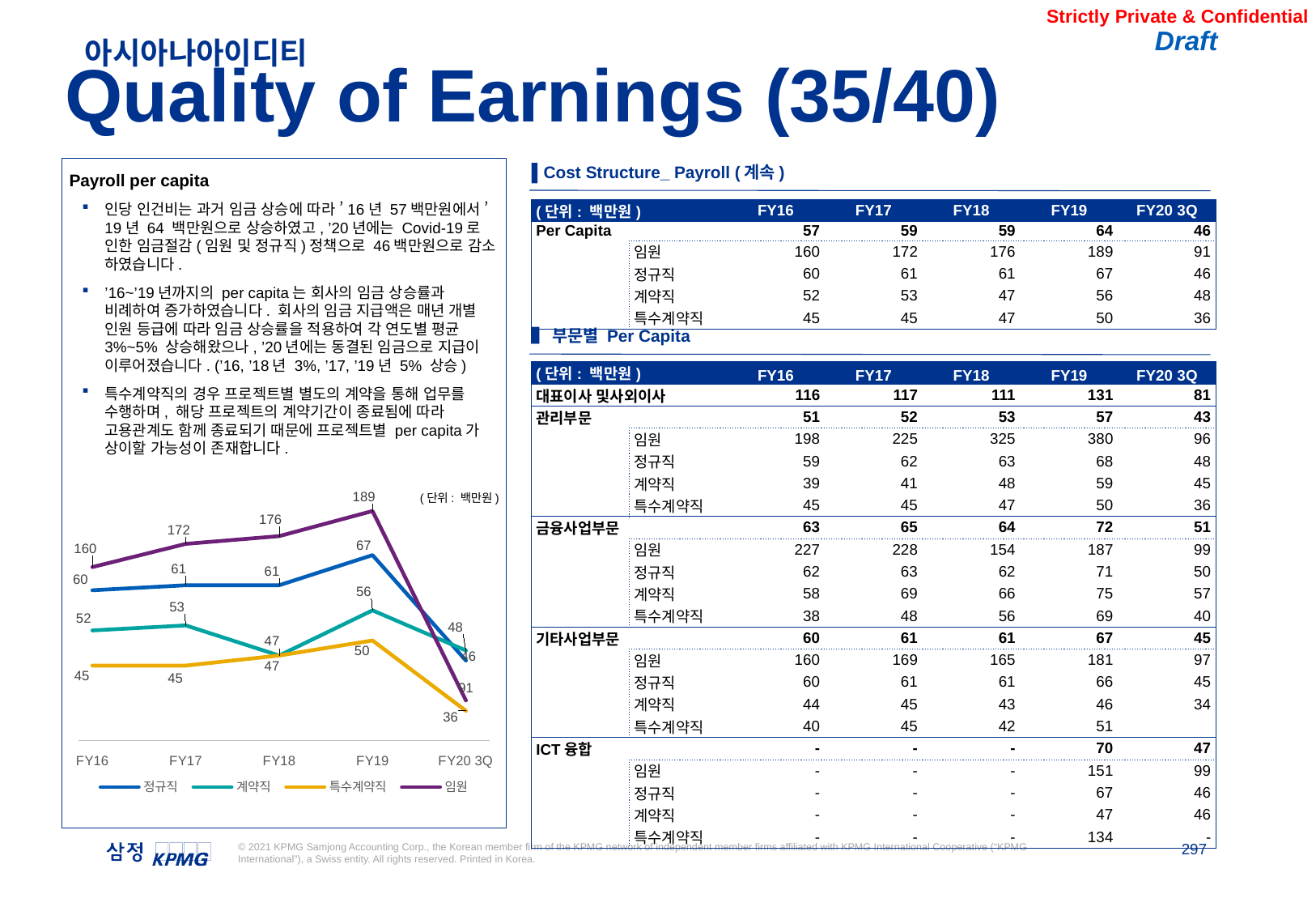

아시아나아이디티
Quality of Earnings (35/40)
▌Cost Structure_ Payroll (계속)

Payroll per capita
인당 인건비는 과거 임금 상승에 따라 ’16년 57백만원에서 ’19년 64 백만원으로 상승하였고, ’20년에는 Covid-19로 인한 임금절감(임원 및 정규직)정책으로 46백만원으로 감소 하였습니다.
’16~’19년까지의 per capita는 회사의 임금 상승률과 비례하여 증가하였습니다. 회사의 임금 지급액은 매년 개별 인원 등급에 따라 임금 상승률을 적용하여 각 연도별 평균 3%~5% 상승해왔으나, ’20년에는 동결된 임금으로 지급이 이루어졌습니다. (’16, ’18년 3%, ’17, ’19년 5% 상승)
특수계약직의 경우 프로젝트별 별도의 계약을 통해 업무를 수행하며, 해당 프로젝트의 계약기간이 종료됨에 따라 고용관계도 함께 종료되기 때문에 프로젝트별 per capita가 상이할 가능성이 존재합니다.

| (단위: 백만원) |  | FY16 | FY17 | FY18 | FY19 | FY20 3Q |
| --- | --- | --- | --- | --- | --- | --- |
| Per Capita |  | 57 | 59 | 59 | 64 | 46 |
|  | 임원 | 160 | 172 | 176 | 189 | 91 |
|  | 정규직 | 60 | 61 | 61 | 67 | 46 |
|  | 계약직 | 52 | 53 | 47 | 56 | 48 |
|  | 특수계약직 | 45 | 45 | 47 | 50 | 36 |
▌부문별 Per Capita

| (단위: 백만원) |  | FY16 | FY17 | FY18 | FY19 | FY20 3Q |
| --- | --- | --- | --- | --- | --- | --- |
| 대표이사 및사외이사 |  | 116 | 117 | 111 | 131 | 81 |
| 관리부문 |  | 51 | 52 | 53 | 57 | 43 |
|  | 임원 | 198 | 225 | 325 | 380 | 96 |
|  | 정규직 | 59 | 62 | 63 | 68 | 48 |
|  | 계약직 | 39 | 41 | 48 | 59 | 45 |
|  | 특수계약직 | 45 | 45 | 47 | 50 | 36 |
| 금융사업부문 |  | 63 | 65 | 64 | 72 | 51 |
|  | 임원 | 227 | 228 | 154 | 187 | 99 |
|  | 정규직 | 62 | 63 | 62 | 71 | 50 |
|  | 계약직 | 58 | 69 | 66 | 75 | 57 |
|  | 특수계약직 | 38 | 48 | 56 | 69 | 40 |
| 기타사업부문 |  | 60 | 61 | 61 | 67 | 45 |
|  | 임원 | 160 | 169 | 165 | 181 | 97 |
|  | 정규직 | 60 | 61 | 61 | 66 | 45 |
|  | 계약직 | 44 | 45 | 43 | 46 | 34 |
|  | 특수계약직 | 40 | 45 | 42 | 51 |  |
| ICT융합 |  | - | - | - | 70 | 47 |
|  | 임원 | - | - | - | 151 | 99 |
|  | 정규직 | - | - | - | 67 | 46 |
|  | 계약직 | - | - | - | 47 | 46 |
|  | 특수계약직 | - | - | - | 134 | - |

### Chart

| Category | 정규직 | 계약직 | 특수계약직 | 임원 |
|---|---|---|---|---|
| FY16 | 60.0 | 52.0 | 45.0 | 160.0 |
| FY17 | 61.0 | 53.0 | 45.0 | 172.0 |
| FY18 | 61.0 | 47.0 | 47.0 | 176.0 |
| FY19 | 67.0 | 56.0 | 50.0 | 189.0 |
| FY20 3Q | 46.0 | 48.0 | 36.0 | 91.0 |
(단위: 백만원)